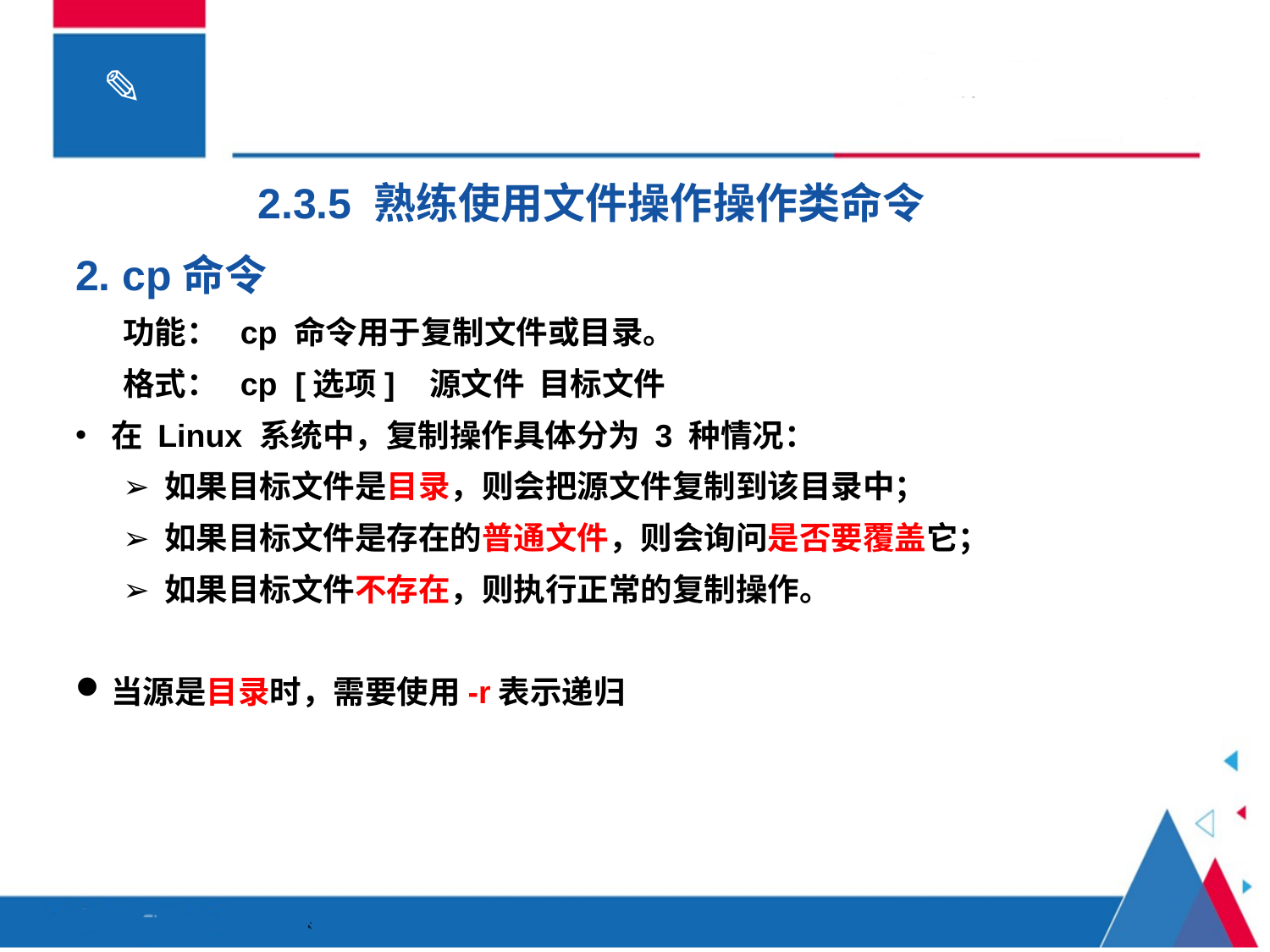

2.3.5 熟练使用文件操作操作类命令
2. cp命令
功能：  cp 命令用于复制文件或目录。
格式：  cp  [选项]   源文件  目标文件
在 Linux 系统中，复制操作具体分为 3 种情况：
➢ 如果目标文件是目录，则会把源文件复制到该目录中；
➢ 如果目标文件是存在的普通文件，则会询问是否要覆盖它；
➢ 如果目标文件不存在，则执行正常的复制操作。

当源是目录时，需要使用-r表示递归